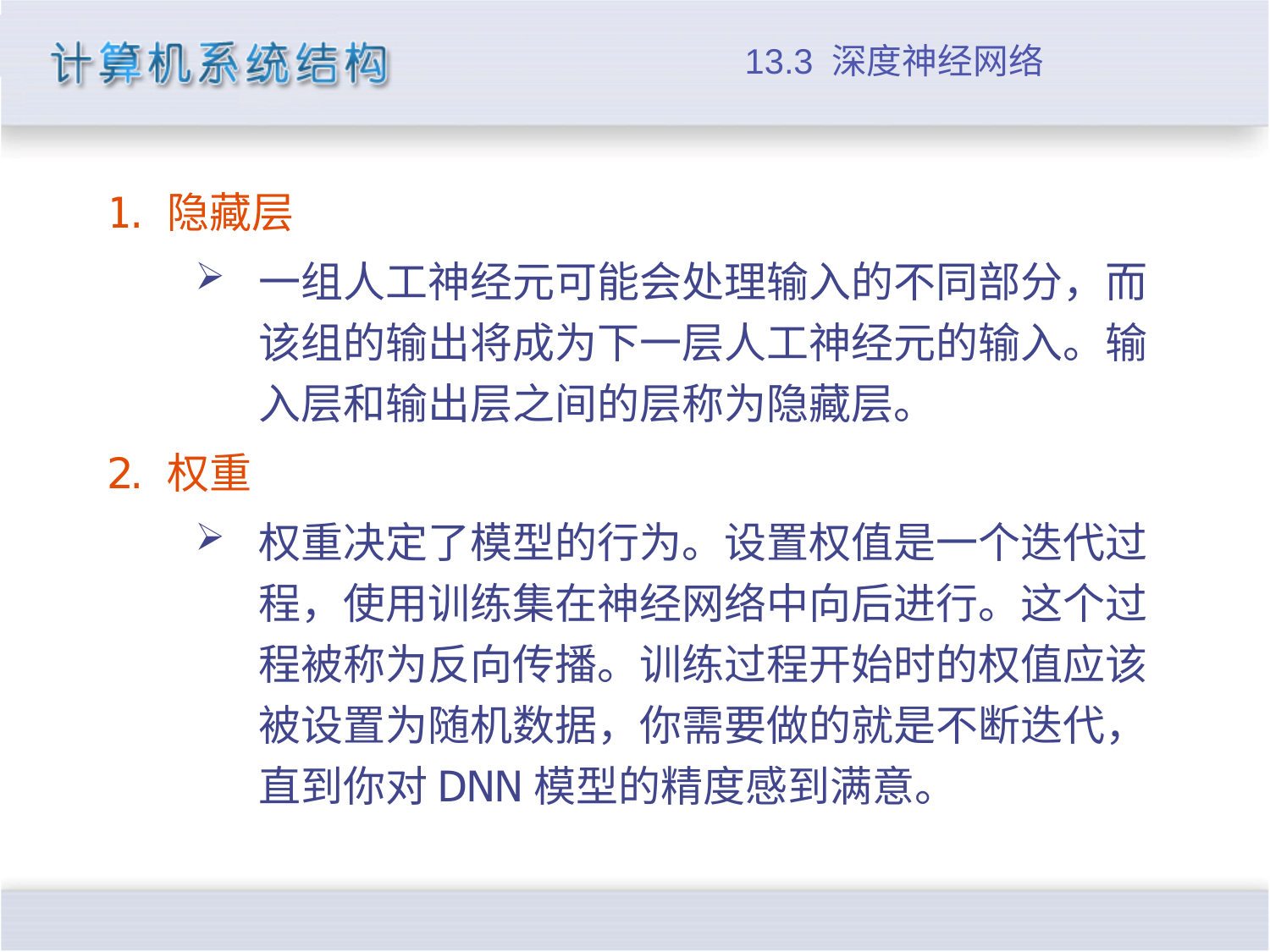

# 13.3 深度神经网络
1. 隐藏层
一组人工神经元可能会处理输入的不同部分，而该组的输出将成为下一层人工神经元的输入。输入层和输出层之间的层称为隐藏层。
2. 权重
权重决定了模型的行为。设置权值是一个迭代过程，使用训练集在神经网络中向后进行。这个过程被称为反向传播。训练过程开始时的权值应该被设置为随机数据，你需要做的就是不断迭代，直到你对DNN模型的精度感到满意。